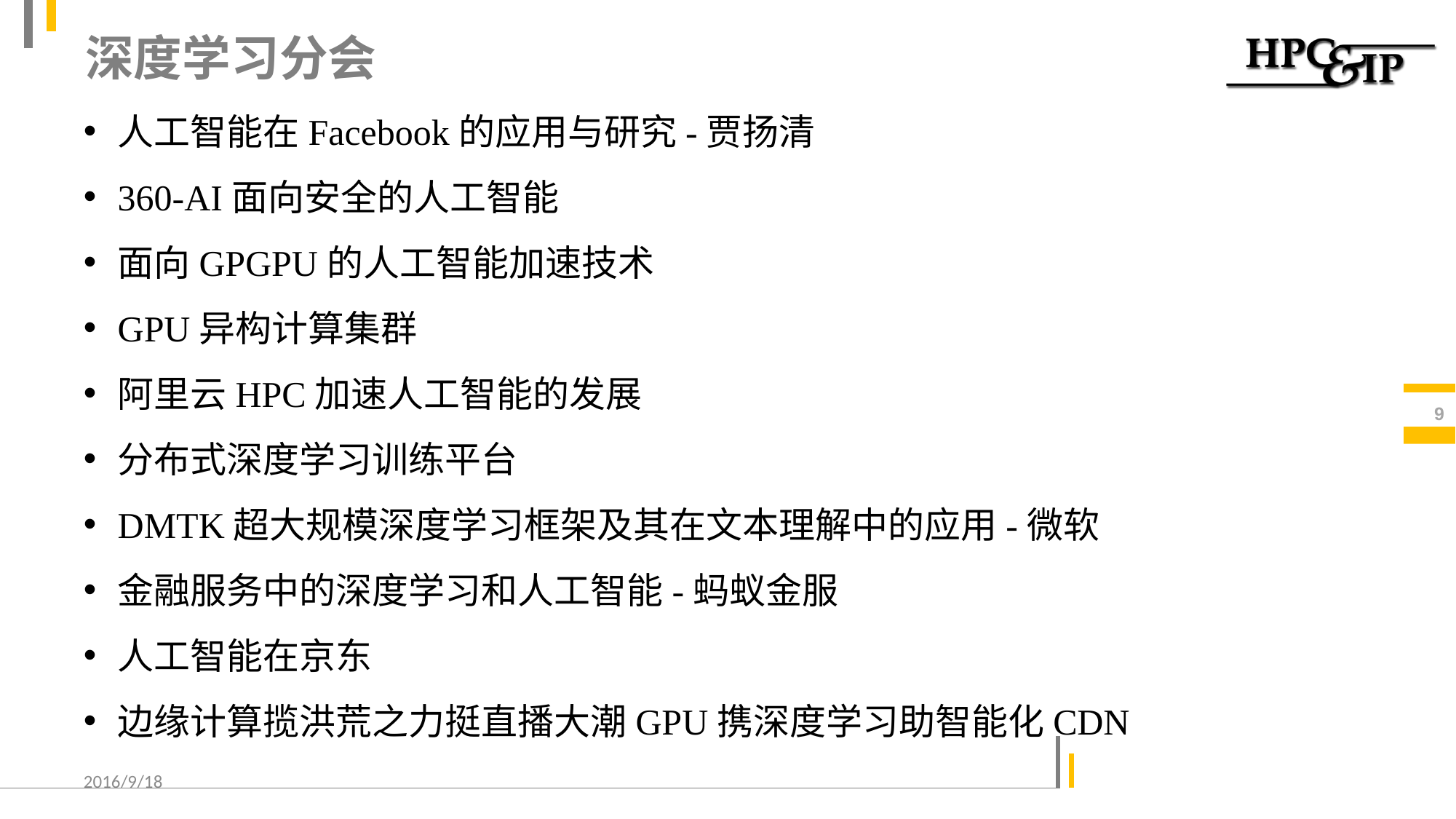

# 深度学习分会
人工智能在Facebook的应用与研究-贾扬清
360-AI面向安全的人工智能
面向GPGPU的人工智能加速技术
GPU异构计算集群
阿里云HPC加速人工智能的发展
分布式深度学习训练平台
DMTK超大规模深度学习框架及其在文本理解中的应用-微软
金融服务中的深度学习和人工智能-蚂蚁金服
人工智能在京东
边缘计算揽洪荒之力挺直播大潮GPU携深度学习助智能化CDN
9
2016/9/18